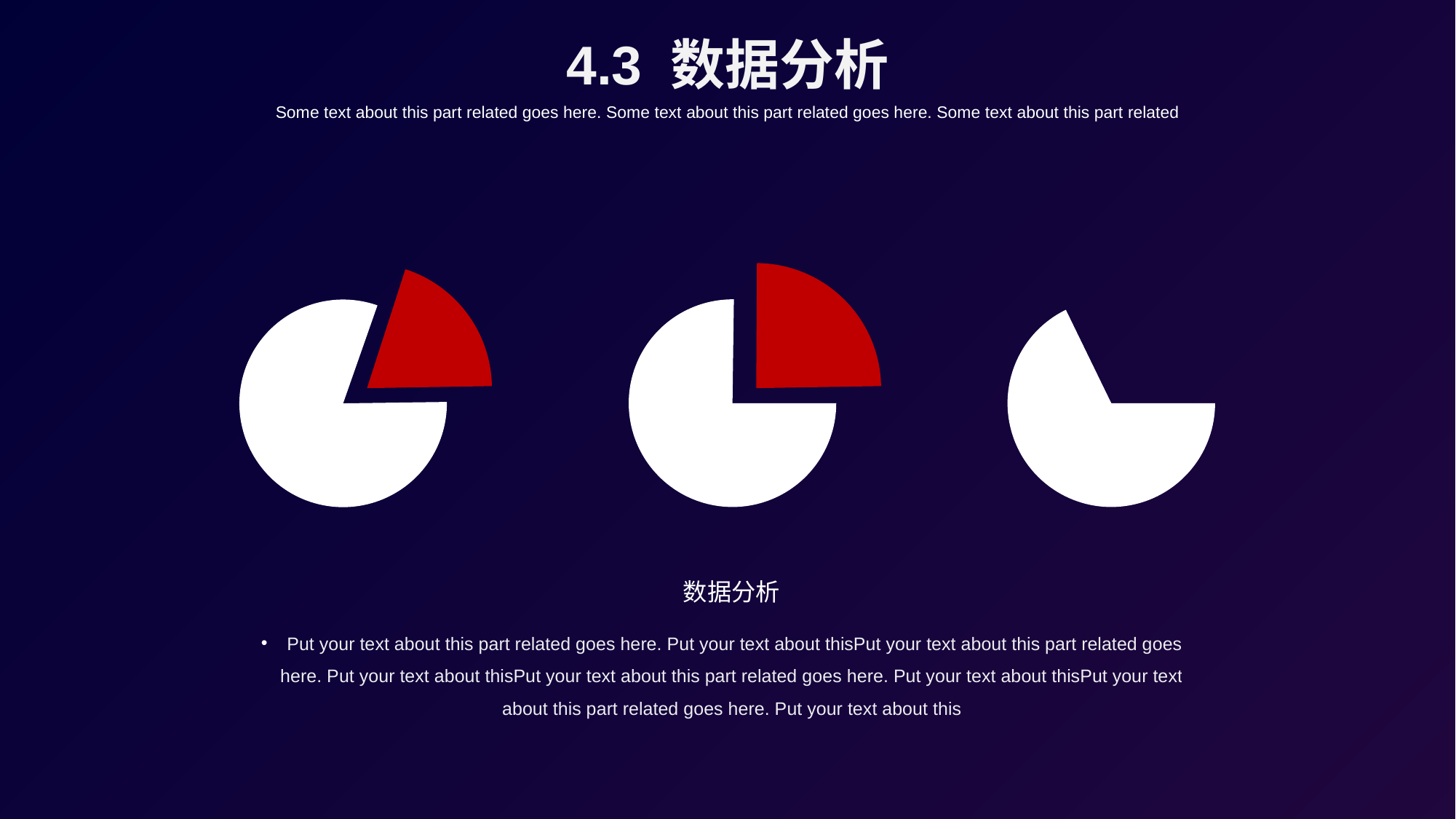

4.3 数据分析
Some text about this part related goes here. Some text about this part related goes here. Some text about this part related

数据分析
Put your text about this part related goes here. Put your text about thisPut your text about this part related goes here. Put your text about thisPut your text about this part related goes here. Put your text about thisPut your text about this part related goes here. Put your text about this